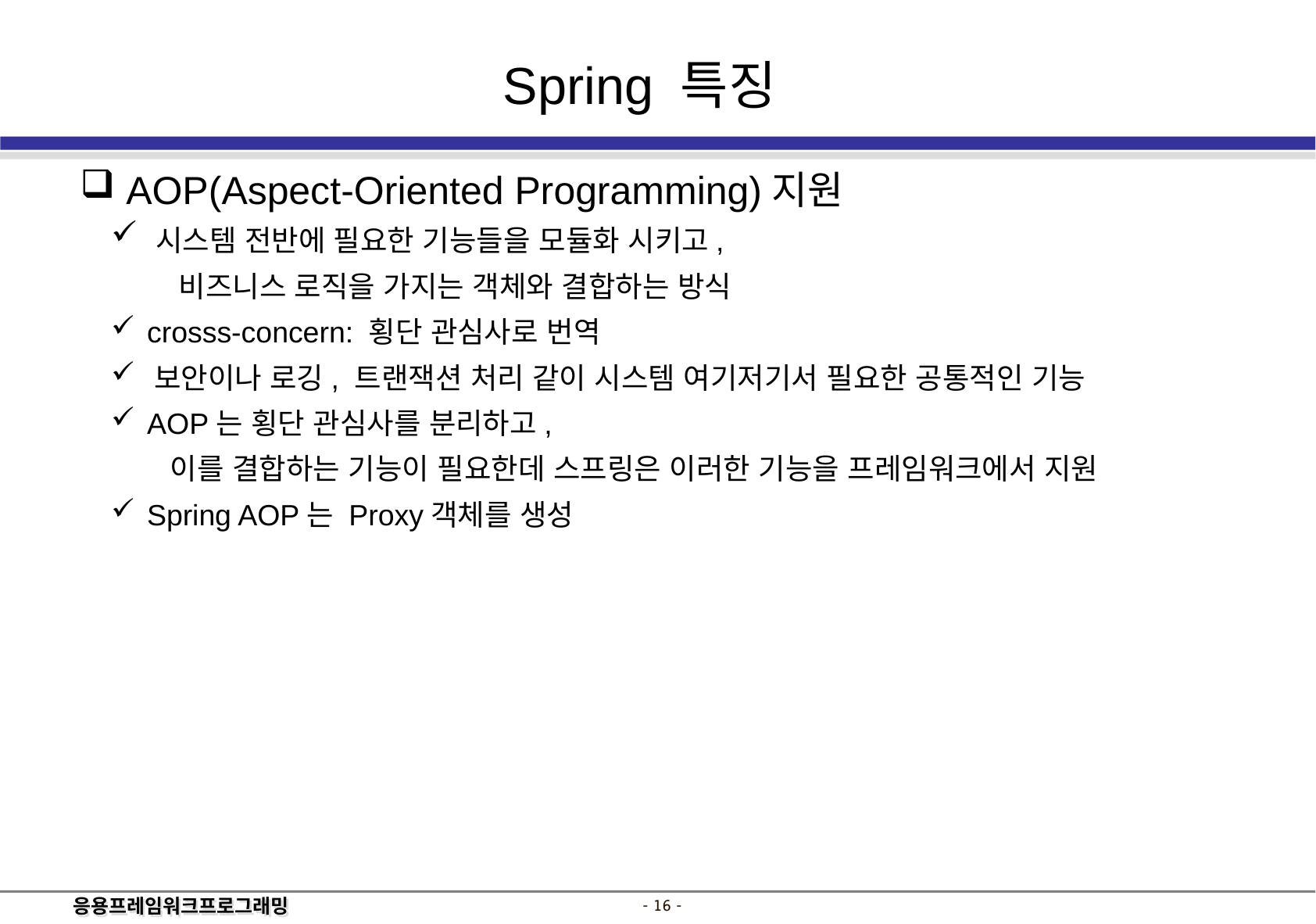

Spring 특징
 AOP(Aspect-Oriented Programming)지원
 시스템 전반에 필요한 기능들을 모듈화 시키고,
    비즈니스 로직을 가지는 객체와 결합하는 방식
 crosss-concern: 횡단 관심사로 번역
 보안이나 로깅, 트랜잭션 처리 같이 시스템 여기저기서 필요한 공통적인 기능
 AOP는 횡단 관심사를 분리하고,
   이를 결합하는 기능이 필요한데 스프링은 이러한 기능을 프레임워크에서 지원
 Spring AOP는 Proxy객체를 생성

- 16 -